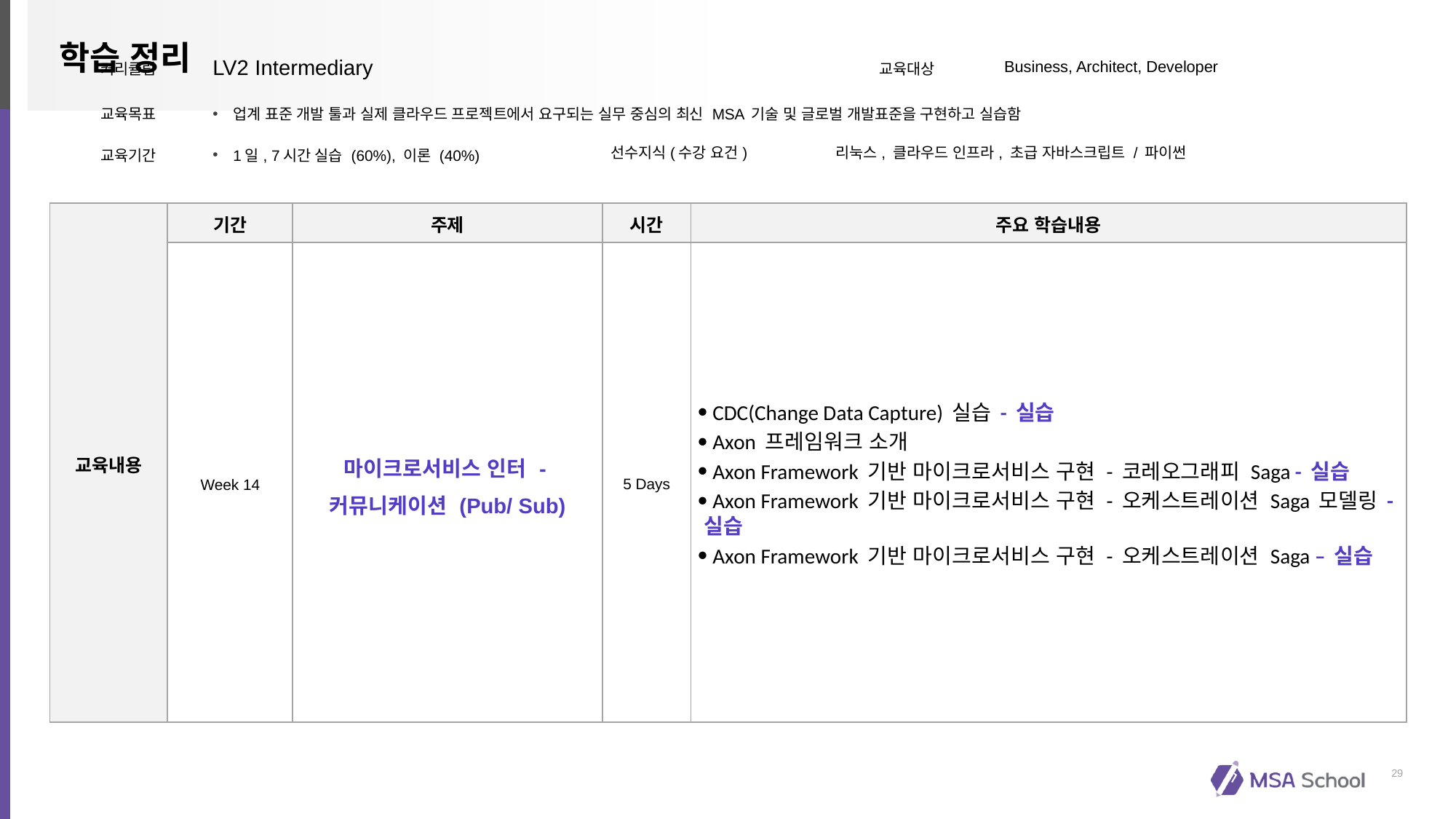

| 커리큘럼 | LV2 Intermediary |  | 교육대상 | Business, Architect, Developer |
| --- | --- | --- | --- | --- |
| 교육목표 | 업계 표준 개발 툴과 실제 클라우드 프로젝트에서 요구되는 실무 중심의 최신 MSA 기술 및 글로벌 개발표준을 구현하고 실습함 |  |  |  |
| 교육기간 | 1일, 7시간 실습 (60%), 이론 (40%) | 선수지식(수강 요건) | 리눅스, 클라우드 인프라, 초급 자바스크립트 / 파이썬 |  |
| 교육내용 | 기간 | 주제 | 시간 | 주요 학습내용 |
| --- | --- | --- | --- | --- |
|  | Week 14 | 마이크로서비스 인터 -커뮤니케이션 (Pub/ Sub) | 5 Days | CDC(Change Data Capture) 실습 - 실습 Axon 프레임워크 소개 Axon Framework 기반 마이크로서비스 구현 - 코레오그래피 Saga - 실습 Axon Framework 기반 마이크로서비스 구현 - 오케스트레이션 Saga 모델링 - 실습 Axon Framework 기반 마이크로서비스 구현 - 오케스트레이션 Saga – 실습 |